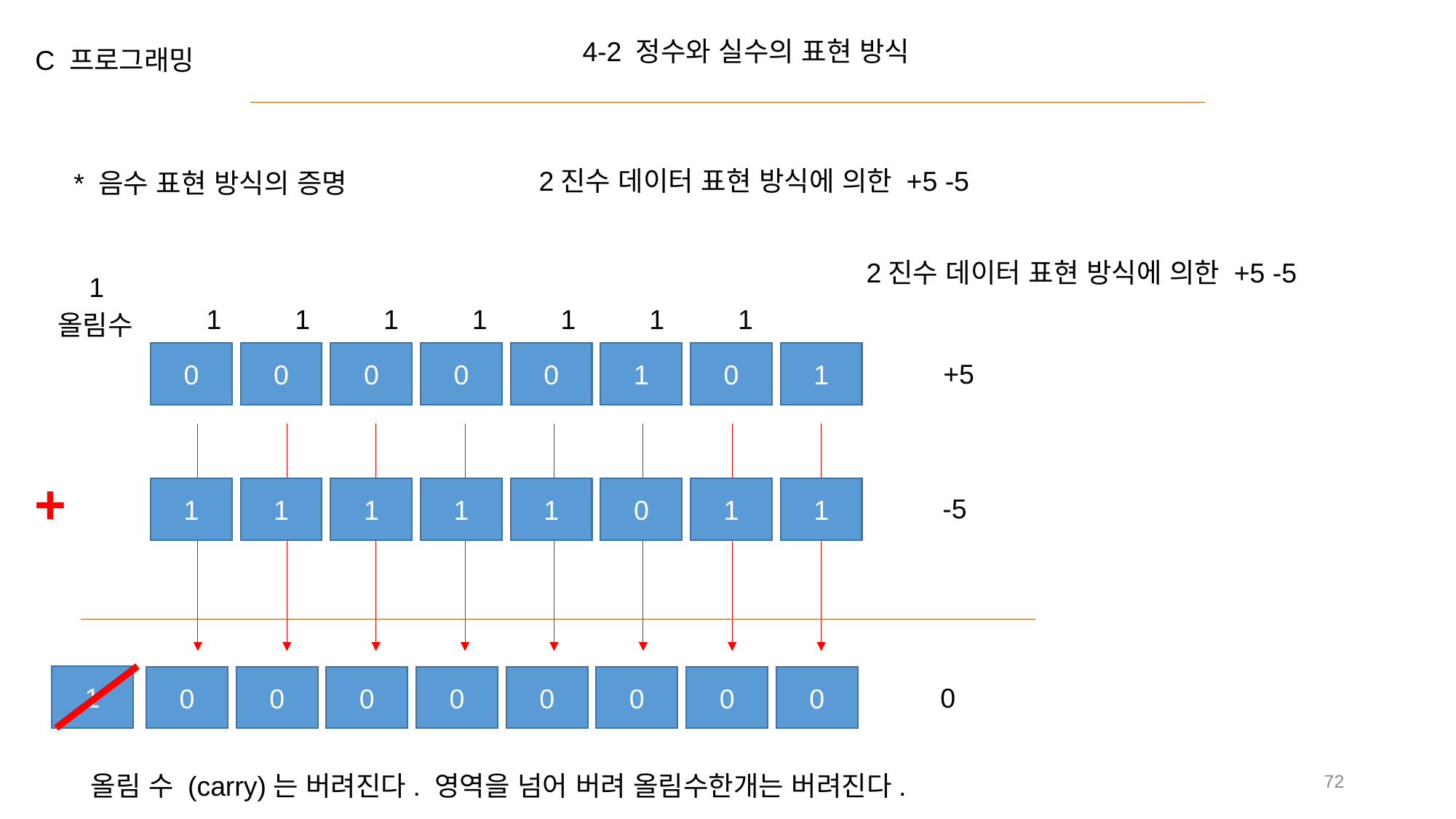

4-2 정수와 실수의 표현 방식
C 프로그래밍
2진수 데이터 표현 방식에 의한 +5 -5
* 음수 표현 방식의 증명
2진수 데이터 표현 방식에 의한 +5 -5
1
1
1
1
1
1
1
1
올림수
0
0
0
0
0
1
0
1
+5
+
1
1
1
1
1
0
1
1
-5
1
0
0
0
0
0
0
0
0
0
72
올림 수 (carry)는 버려진다. 영역을 넘어 버려 올림수한개는 버려진다.